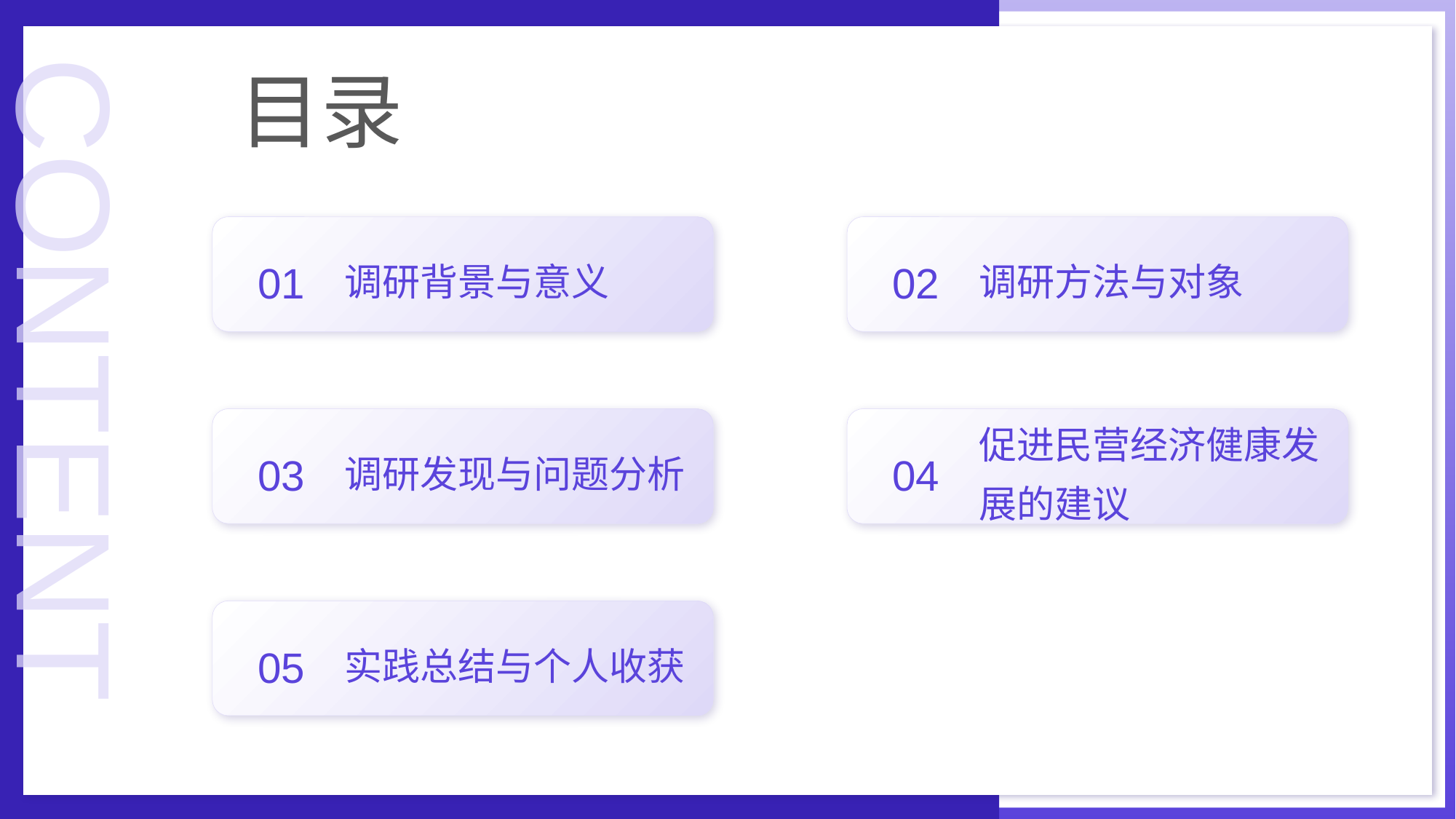

目录
CONTENT

01

02
调研背景与意义
调研方法与对象

03

04
促进民营经济健康发展的建议
调研发现与问题分析

05
实践总结与个人收获